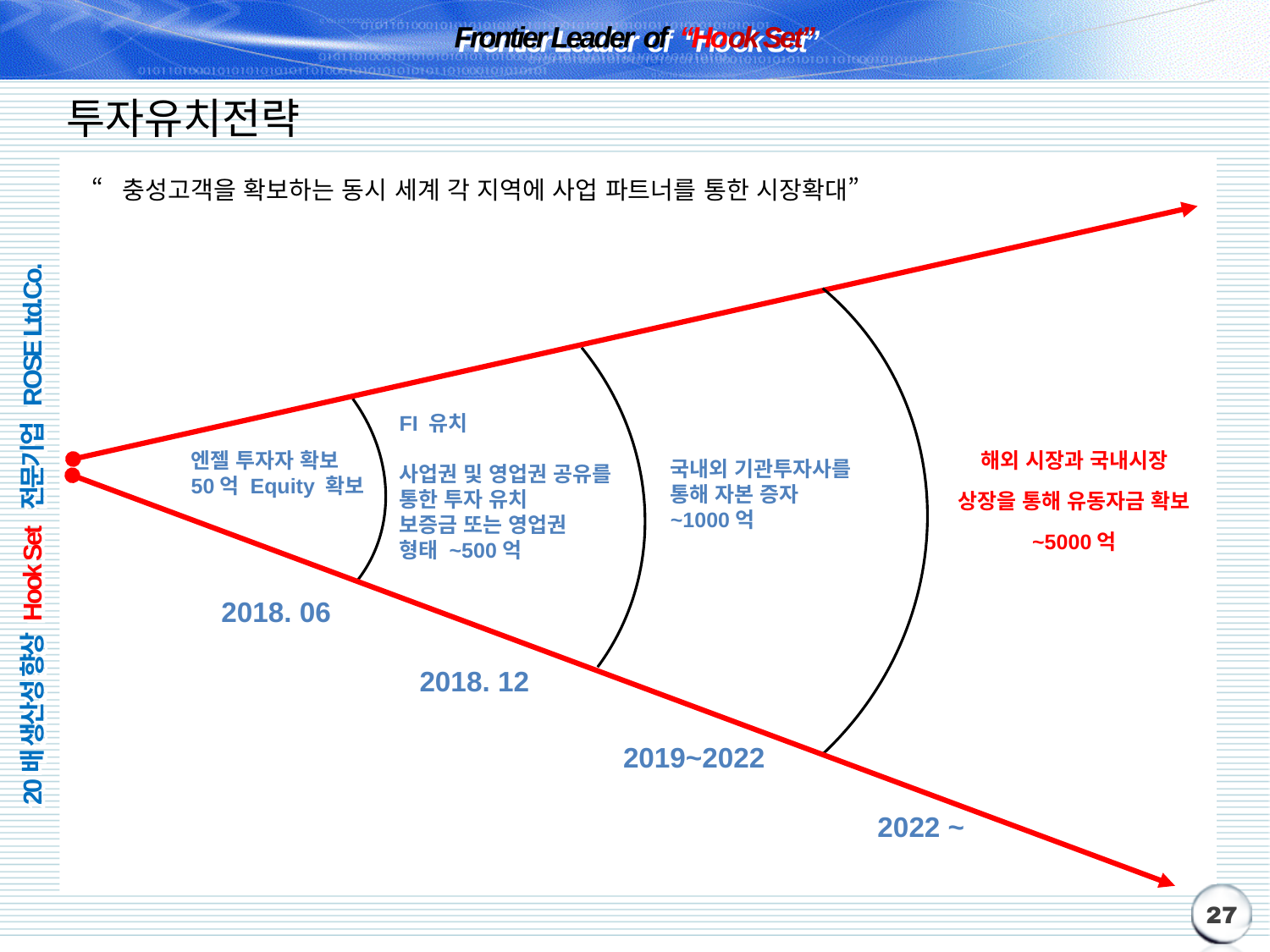

# 투자유치전략
“충성고객을 확보하는 동시 세계 각 지역에 사업 파트너를 통한 시장확대”

FI 유치

사업권 및 영업권 공유를 통한 투자 유치
보증금 또는 영업권
형태 ~500억

엔젤 투자자 확보
50억 Equity 확보
해외 시장과 국내시장

상장을 통해 유동자금 확보

~5000억
국내외 기관투자사를 통해 자본 증자
~1000억

2018. 06
2018. 12
2019~2022
2022 ~